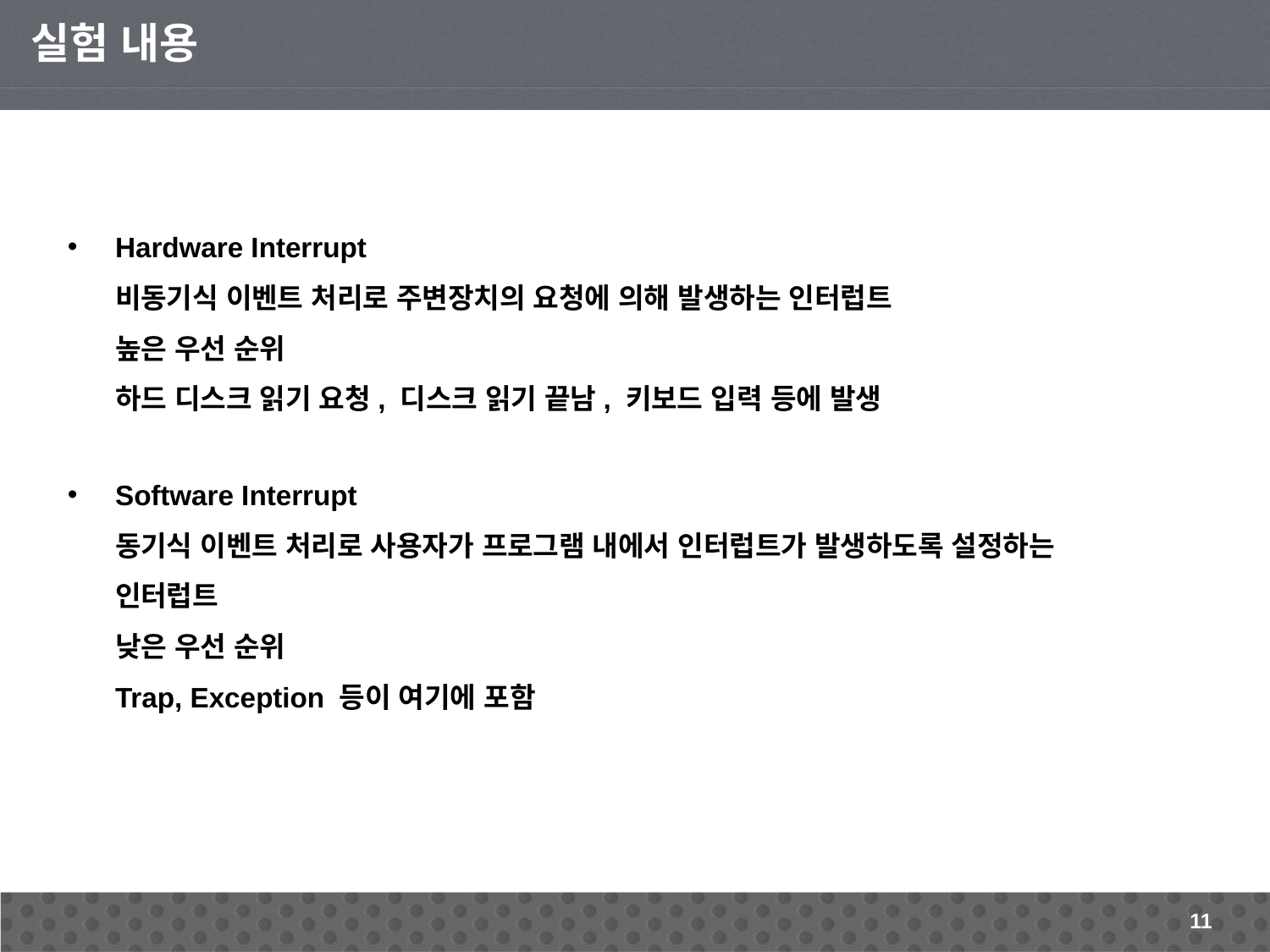

실험 내용

Hardware Interrupt
비동기식 이벤트 처리로 주변장치의 요청에 의해 발생하는 인터럽트
높은 우선 순위
하드 디스크 읽기 요청, 디스크 읽기 끝남, 키보드 입력 등에 발생

Software Interrupt
동기식 이벤트 처리로 사용자가 프로그램 내에서 인터럽트가 발생하도록 설정하는
인터럽트
낮은 우선 순위
Trap, Exception 등이 여기에 포함
11